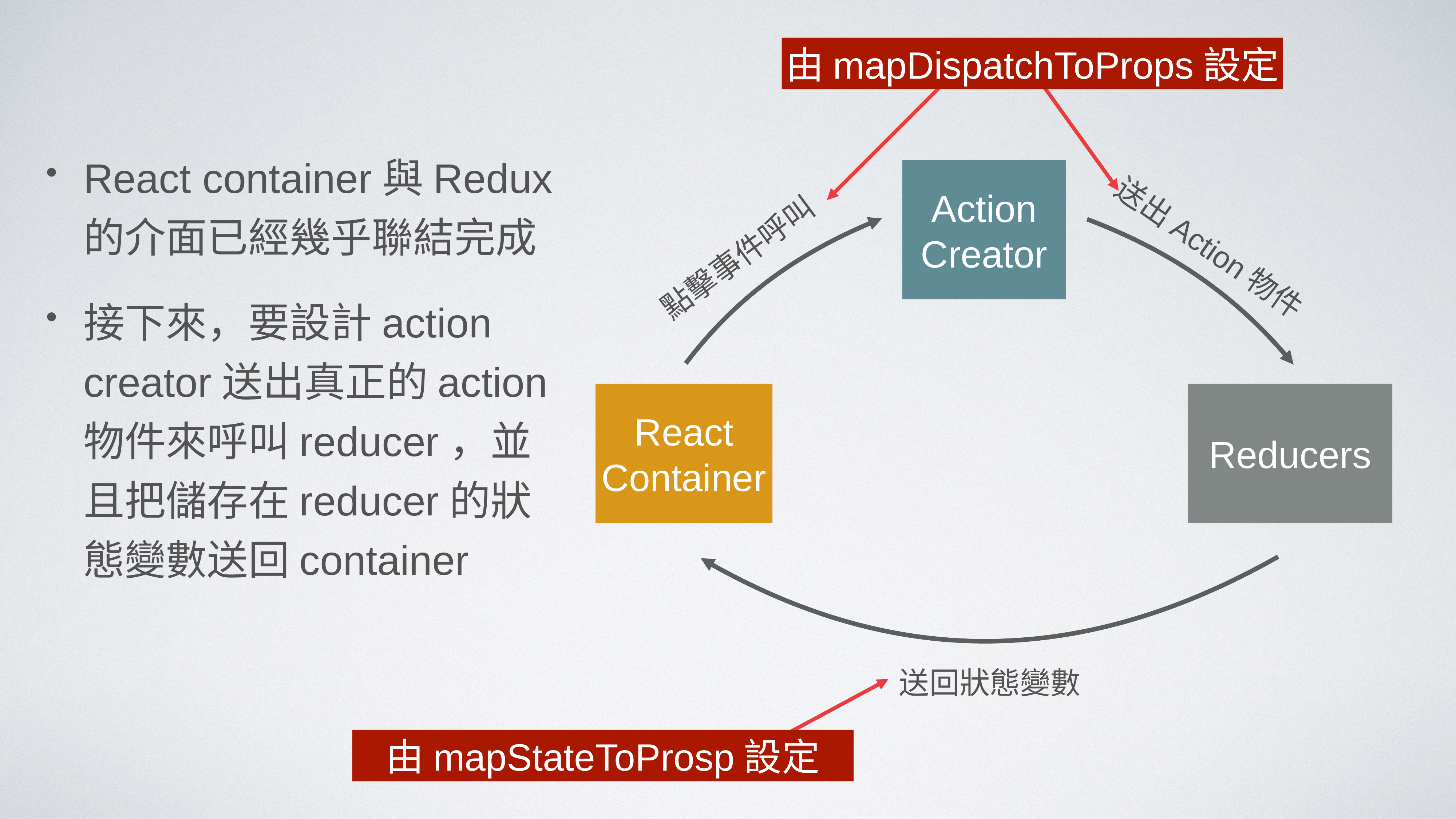

由mapDispatchToProps設定

React container與Redux的介面已經幾乎聯結完成
接下來，要設計action creator送出真正的action物件來呼叫reducer，並且把儲存在reducer的狀態變數送回container
Action Creator

React Container
Reducers

送出Action物件
點擊事件呼叫
送回狀態變數

由mapStateToProsp設定